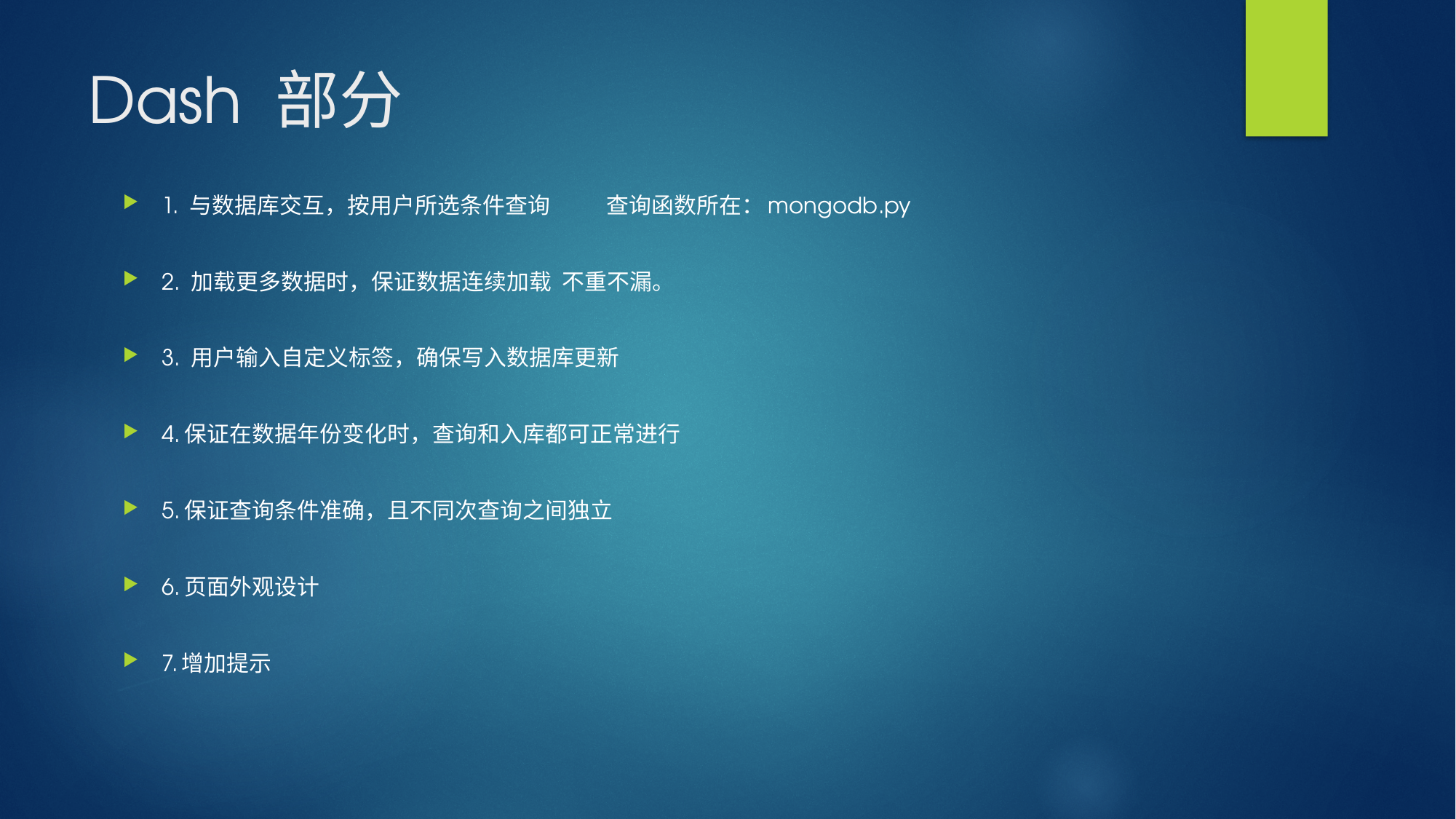

# Dash 部分
1. 与数据库交互，按用户所选条件查询           查询函数所在：mongodb.py

2. 加载更多数据时，保证数据连续加载  不重不漏。

3. 用户输入自定义标签，确保写入数据库更新

4.保证在数据年份变化时，查询和入库都可正常进行

5.保证查询条件准确，且不同次查询之间独立

6.页面外观设计

7.增加提示